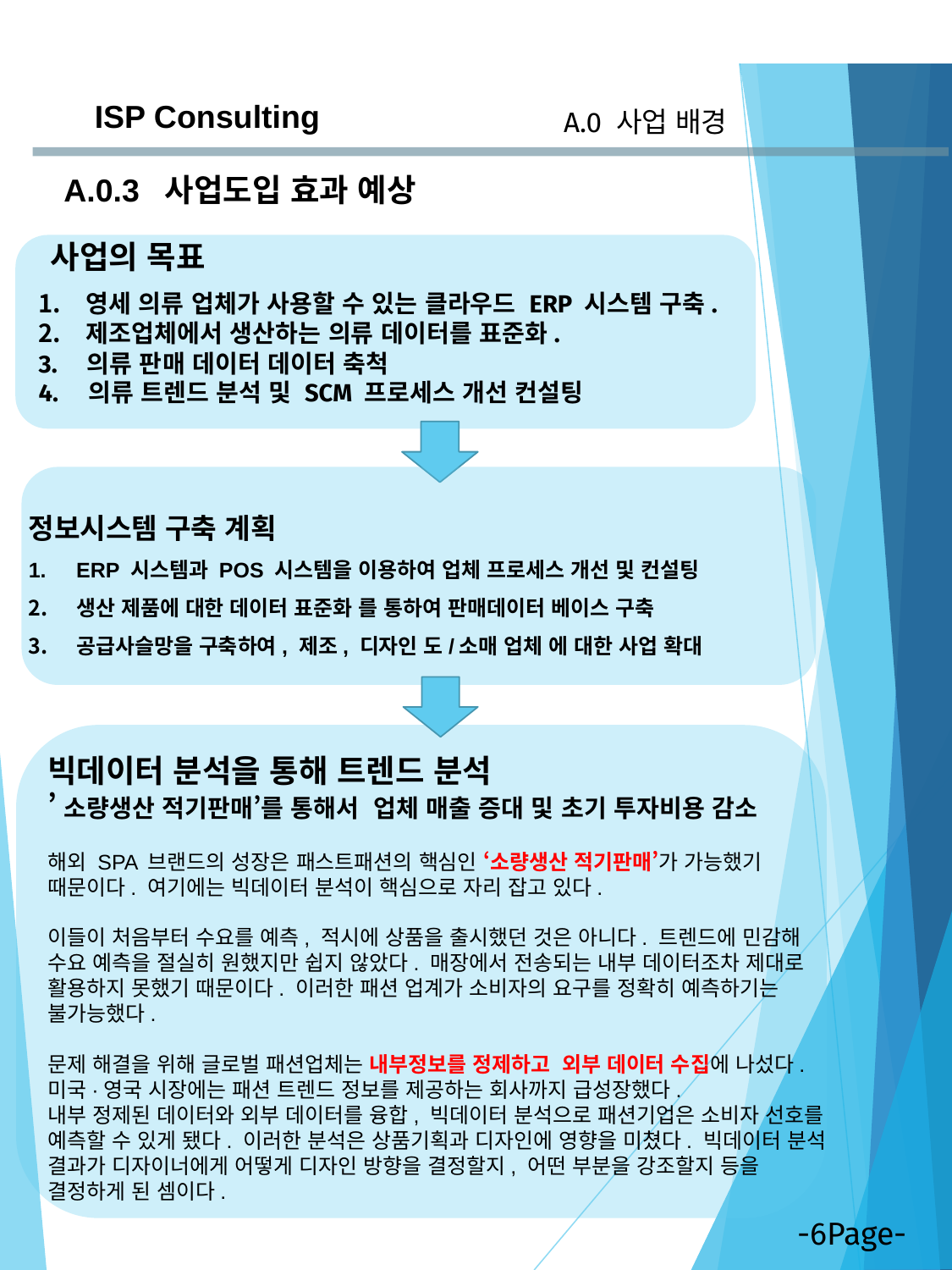

ISP Consulting
A.0 사업 배경
A.0.3  사업도입 효과 예상
사업의 목표

영세 의류 업체가 사용할 수 있는 클라우드 ERP 시스템 구축.
제조업체에서 생산하는 의류 데이터를 표준화.
3.    의류 판매 데이터 데이터 축척
4.    의류 트렌드 분석 및 SCM 프로세스 개선 컨설팅

정보시스템 구축 계획
ERP 시스템과 POS 시스템을 이용하여 업체 프로세스 개선 및 컨설팅
생산 제품에 대한 데이터 표준화 를 통하여 판매데이터 베이스 구축
공급사슬망을 구축하여, 제조, 디자인 도/소매 업체 에 대한 사업 확대

빅데이터 분석을 통해 트렌드 분석
’소량생산 적기판매’를 통해서  업체 매출 증대 및 초기 투자비용 감소

해외 SPA 브랜드의 성장은 패스트패션의 핵심인 ‘소량생산 적기판매’가 가능했기 때문이다. 여기에는 빅데이터 분석이 핵심으로 자리 잡고 있다.
이들이 처음부터 수요를 예측, 적시에 상품을 출시했던 것은 아니다. 트렌드에 민감해 수요 예측을 절실히 원했지만 쉽지 않았다. 매장에서 전송되는 내부 데이터조차 제대로 활용하지 못했기 때문이다. 이러한 패션 업계가 소비자의 요구를 정확히 예측하기는 불가능했다.
문제 해결을 위해 글로벌 패션업체는 내부정보를 정제하고  외부 데이터 수집에 나섰다. 미국·영국 시장에는 패션 트렌드 정보를 제공하는 회사까지 급성장했다.
내부 정제된 데이터와 외부 데이터를 융합, 빅데이터 분석으로 패션기업은 소비자 선호를 예측할 수 있게 됐다. 이러한 분석은 상품기획과 디자인에 영향을 미쳤다. 빅데이터 분석 결과가 디자이너에게 어떻게 디자인 방향을 결정할지, 어떤 부분을 강조할지 등을 결정하게 된 셈이다.
-6Page-